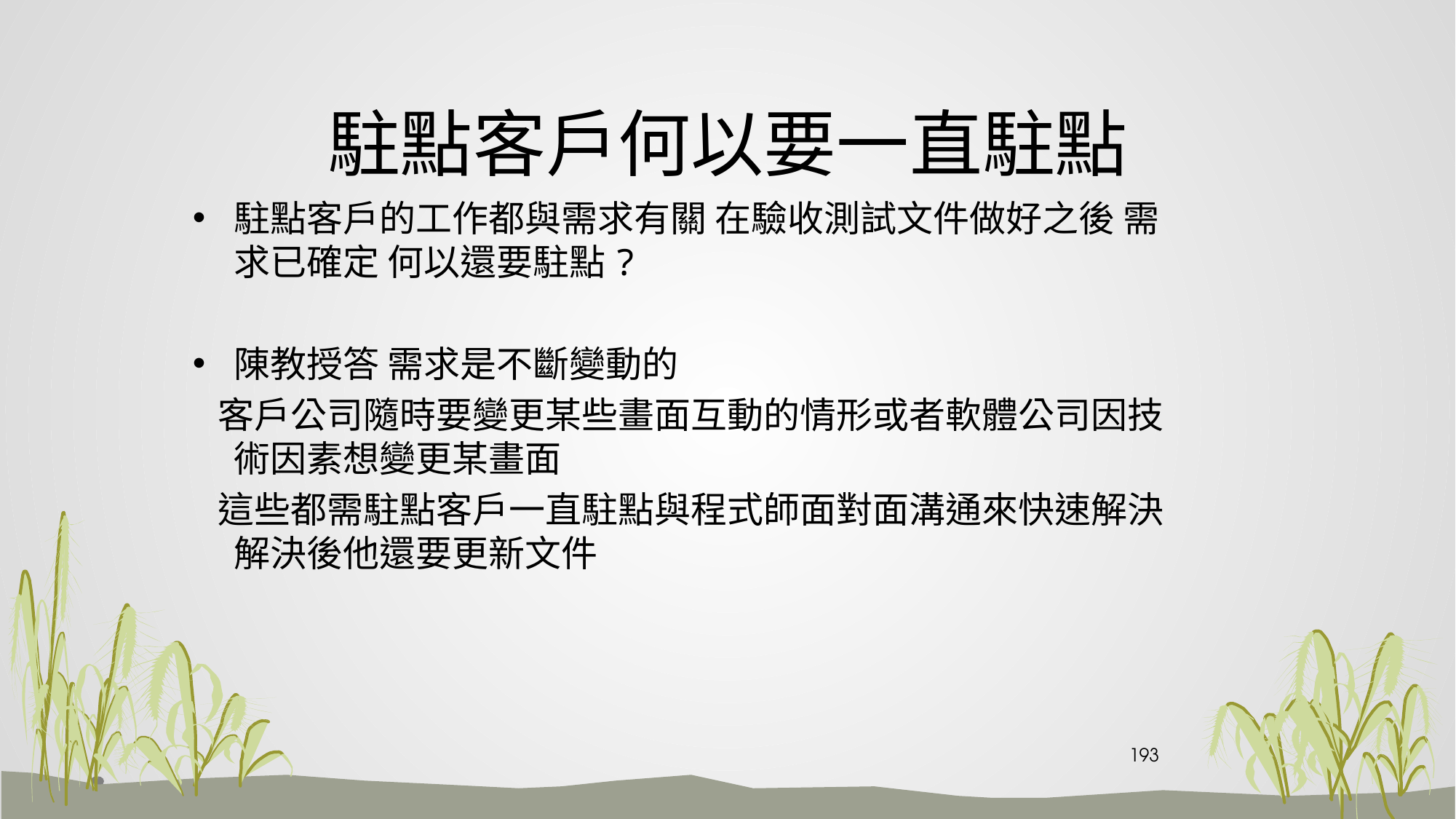

# 駐點客戶何以要一直駐點
駐點客戶的工作都與需求有關 在驗收測試文件做好之後 需求已確定 何以還要駐點?

陳教授答 需求是不斷變動的
  客戶公司隨時要變更某些畫面互動的情形或者軟體公司因技術因素想變更某畫面
  這些都需駐點客戶一直駐點與程式師面對面溝通來快速解決 解決後他還要更新文件
193